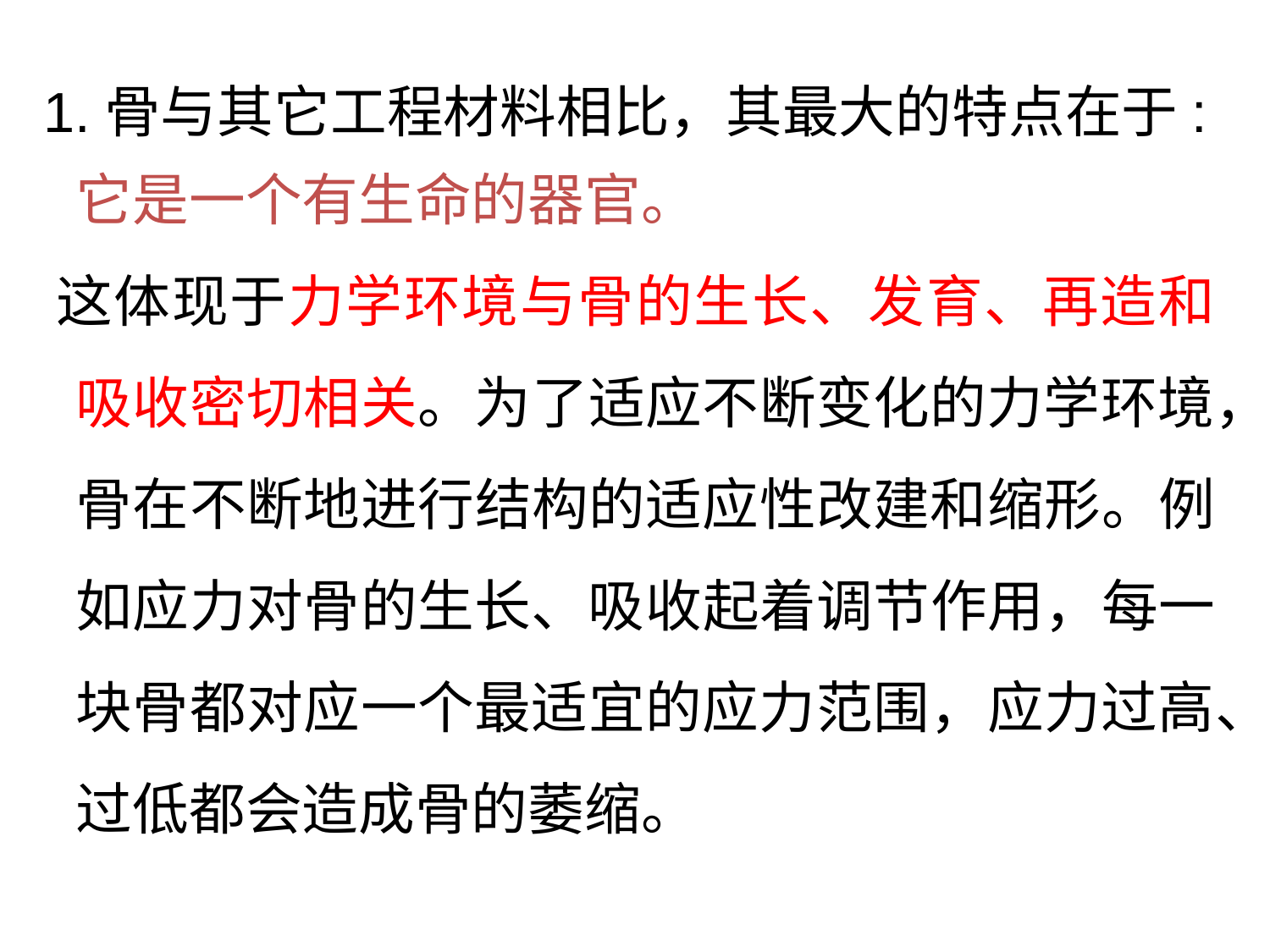

1.骨与其它工程材料相比，其最大的特点在于:它是一个有生命的器官。
  这体现于力学环境与骨的生长、发育、再造和吸收密切相关。为了适应不断变化的力学环境，骨在不断地进行结构的适应性改建和缩形。例如应力对骨的生长、吸收起着调节作用，每一块骨都对应一个最适宜的应力范围，应力过高、过低都会造成骨的萎缩。